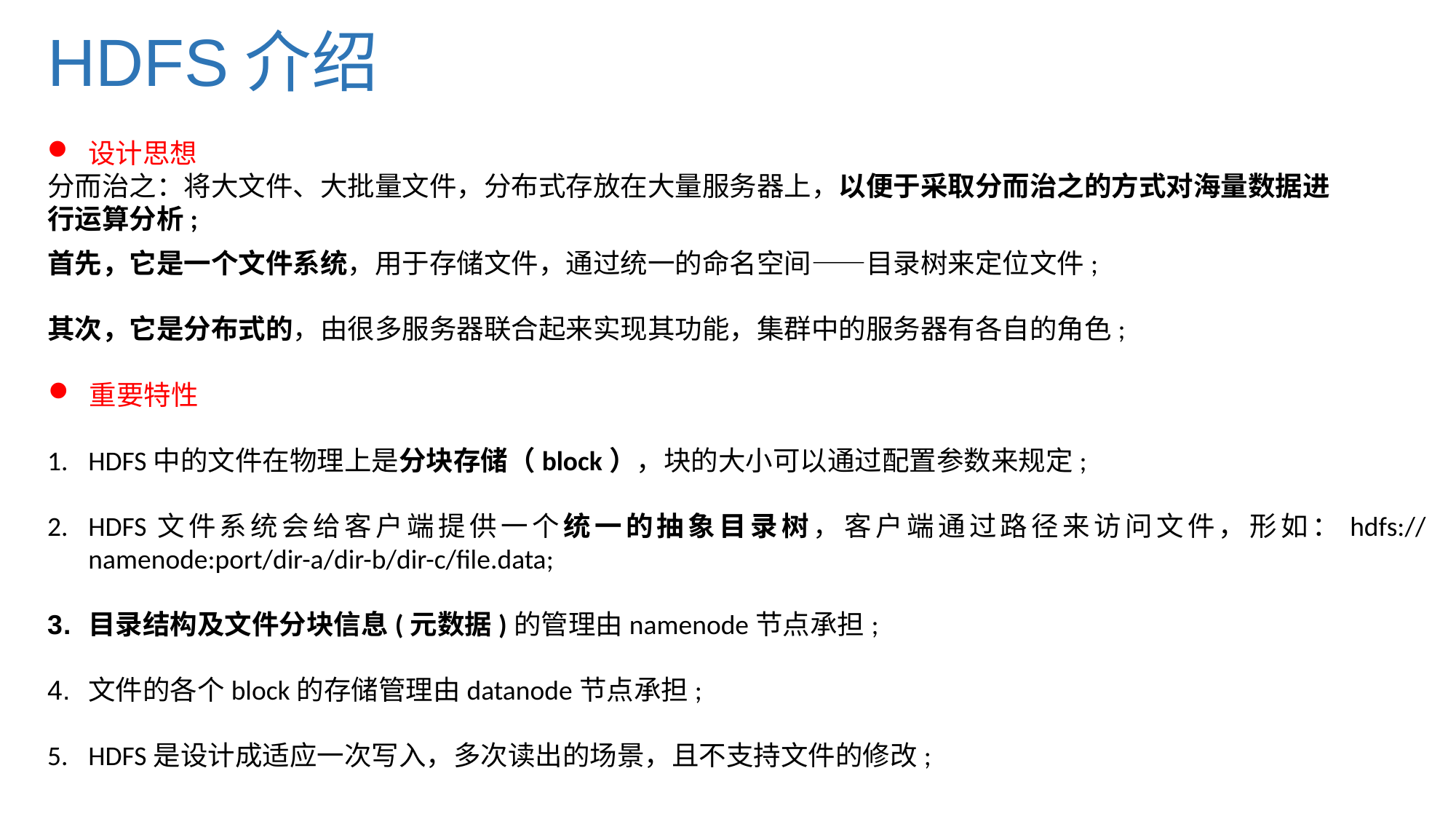

HDFS介绍
设计思想
分而治之：将大文件、大批量文件，分布式存放在大量服务器上，以便于采取分而治之的方式对海量数据进行运算分析;
首先，它是一个文件系统，用于存储文件，通过统一的命名空间——目录树来定位文件;

其次，它是分布式的，由很多服务器联合起来实现其功能，集群中的服务器有各自的角色;
重要特性
HDFS中的文件在物理上是分块存储（block），块的大小可以通过配置参数来规定;

HDFS文件系统会给客户端提供一个统一的抽象目录树，客户端通过路径来访问文件，形如：hdfs://namenode:port/dir-a/dir-b/dir-c/file.data;

目录结构及文件分块信息(元数据)的管理由namenode节点承担;

文件的各个block的存储管理由datanode节点承担;

HDFS是设计成适应一次写入，多次读出的场景，且不支持文件的修改;